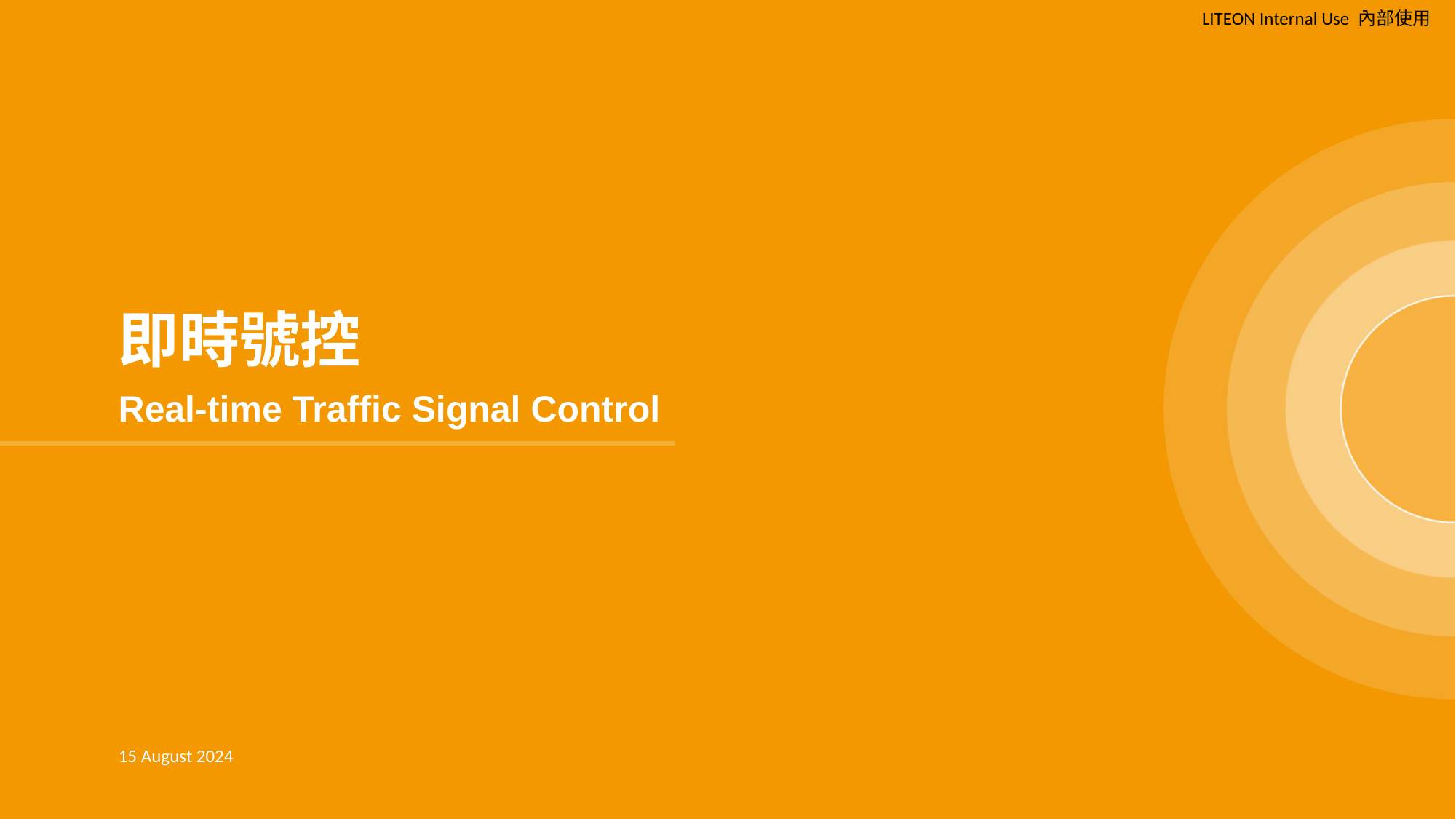

即時號控
Real-time Traffic Signal Control
#
15 August 2024